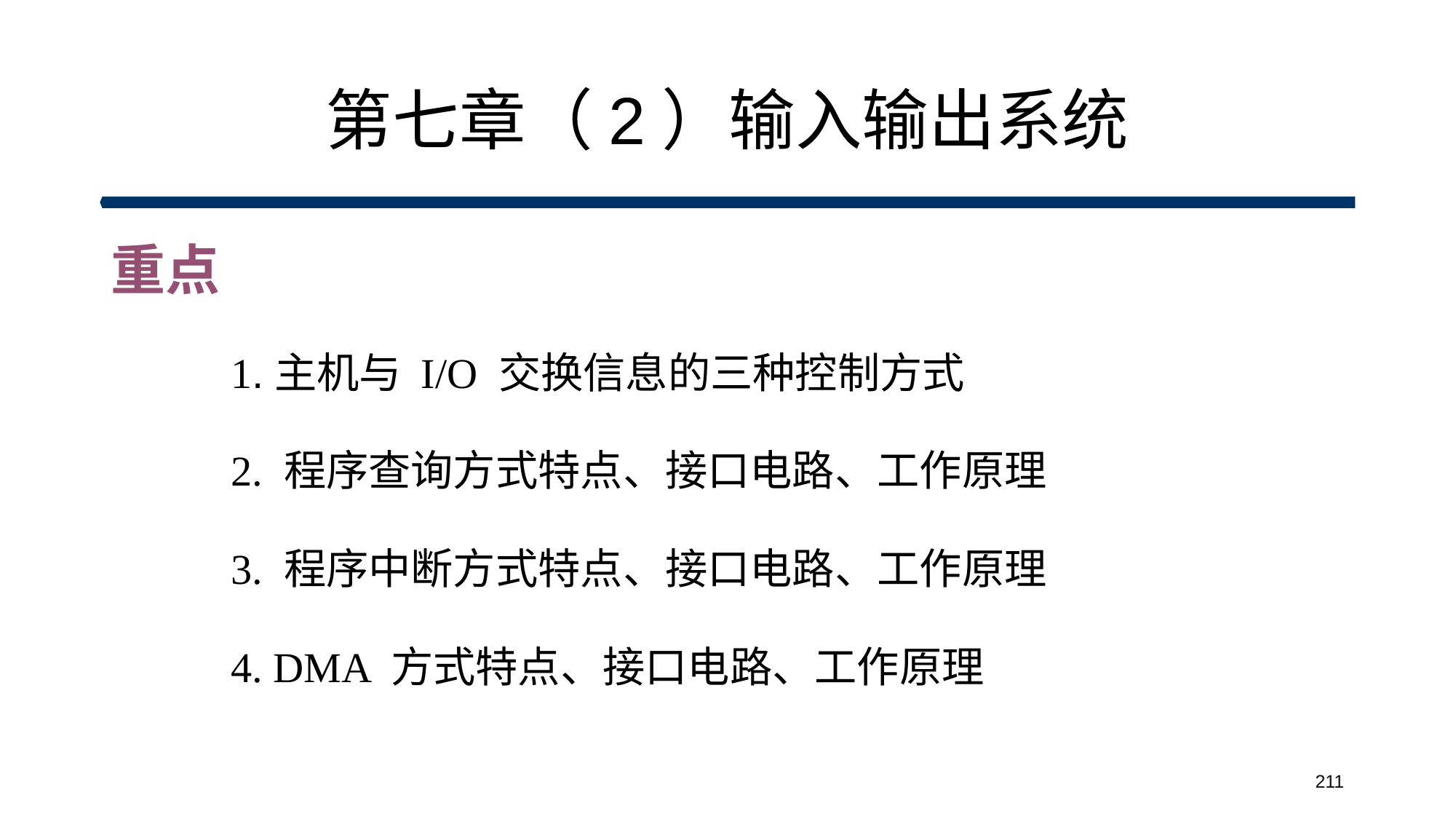

# 第七章（2）输入输出系统
重点

1.主机与 I/O 交换信息的三种控制方式
2. 程序查询方式特点、接口电路、工作原理
3. 程序中断方式特点、接口电路、工作原理
4. DMA 方式特点、接口电路、工作原理
211